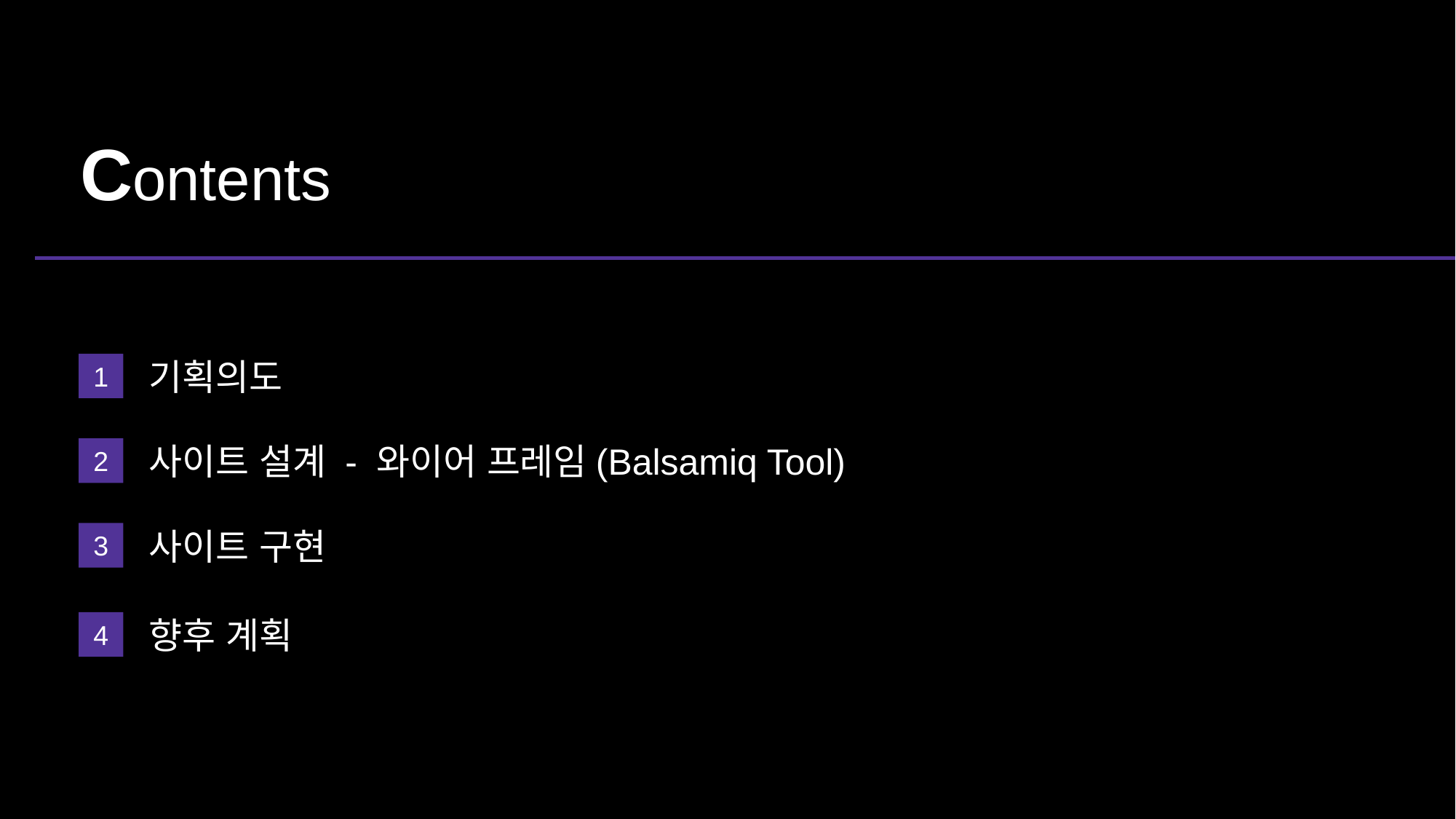

# Contents
1
기획의도
2
사이트 설계 - 와이어 프레임(Balsamiq Tool)
3
사이트 구현
4
향후 계획